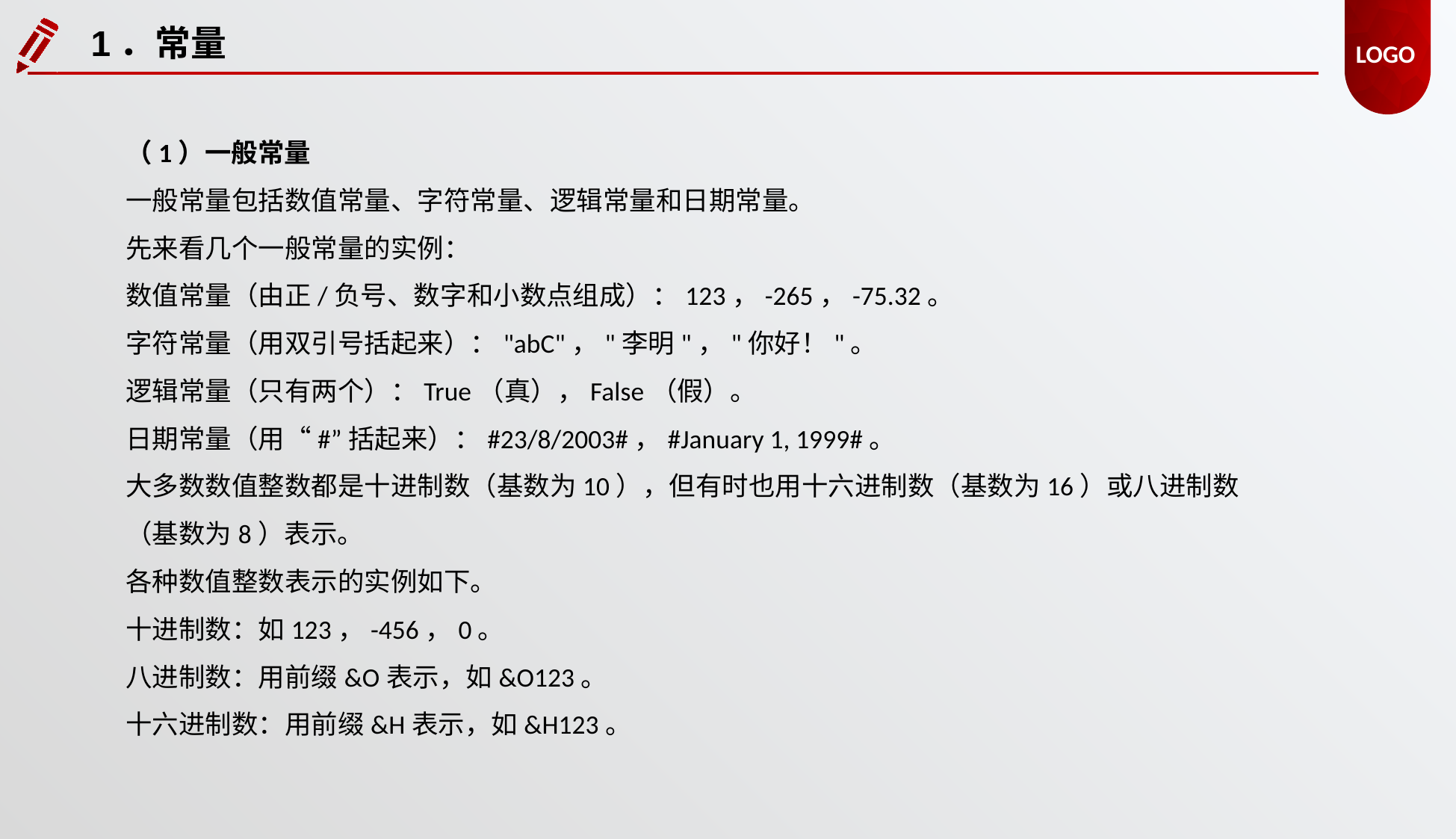

1．常量
（1）一般常量
一般常量包括数值常量、字符常量、逻辑常量和日期常量。
先来看几个一般常量的实例：
数值常量（由正/负号、数字和小数点组成）：123，-265，-75.32。
字符常量（用双引号括起来）："abC"，"李明"，"你好！"。
逻辑常量（只有两个）：True（真），False（假）。
日期常量（用“#”括起来）：#23/8/2003#，#January 1, 1999#。
大多数数值整数都是十进制数（基数为10），但有时也用十六进制数（基数为16）或八进制数（基数为8）表示。
各种数值整数表示的实例如下。
十进制数：如123，-456，0。
八进制数：用前缀&O表示，如&O123。
十六进制数：用前缀&H表示，如&H123。